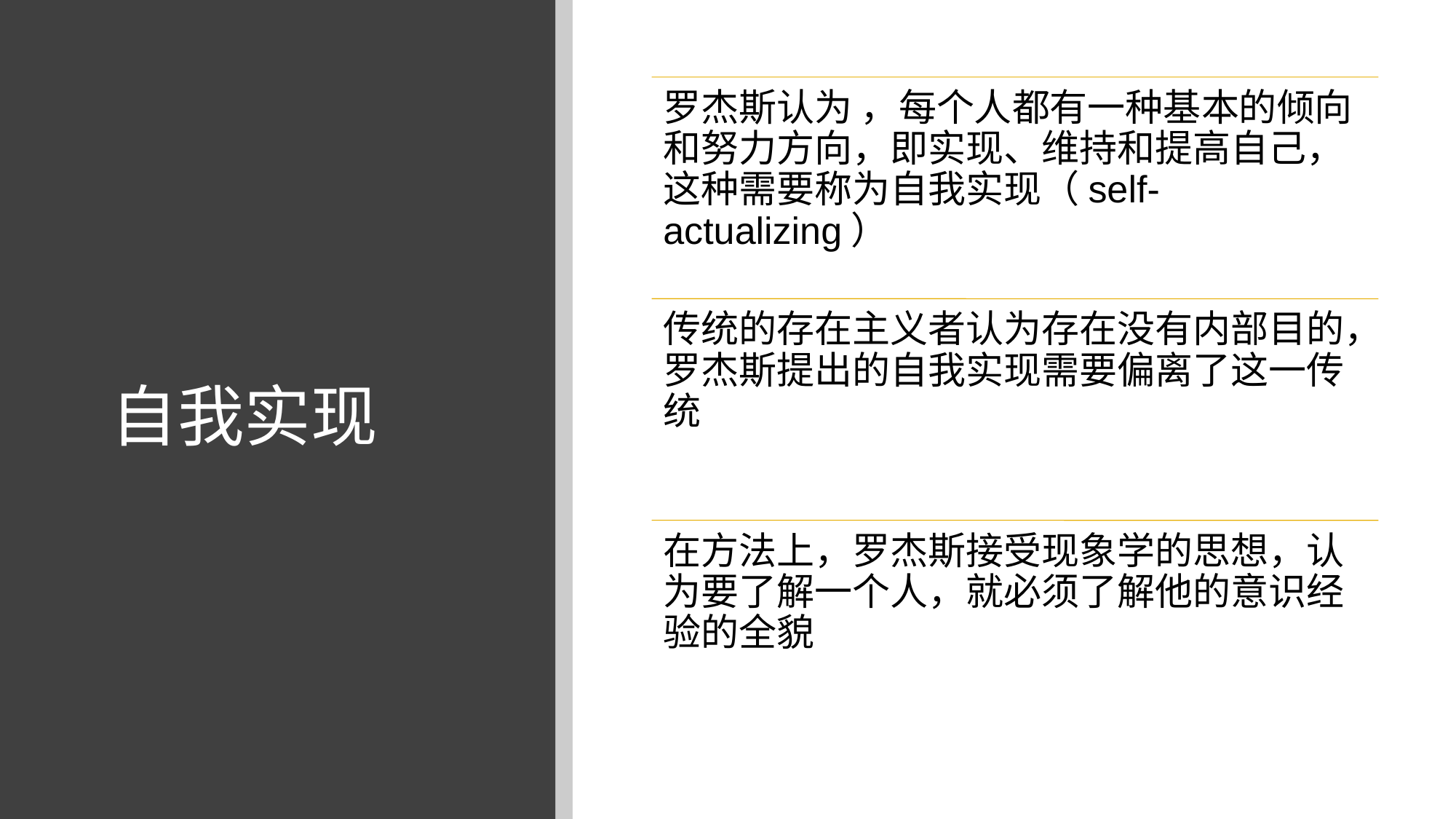

罗杰斯认为 ，每个人都有一种基本的倾向和努力方向，即实现、维持和提高自己，这种需要称为自我实现（self-actualizing）
传统的存在主义者认为存在没有内部目的，罗杰斯提出的自我实现需要偏离了这一传统
在方法上，罗杰斯接受现象学的思想，认为要了解一个人，就必须了解他的意识经验的全貌
# 自我实现